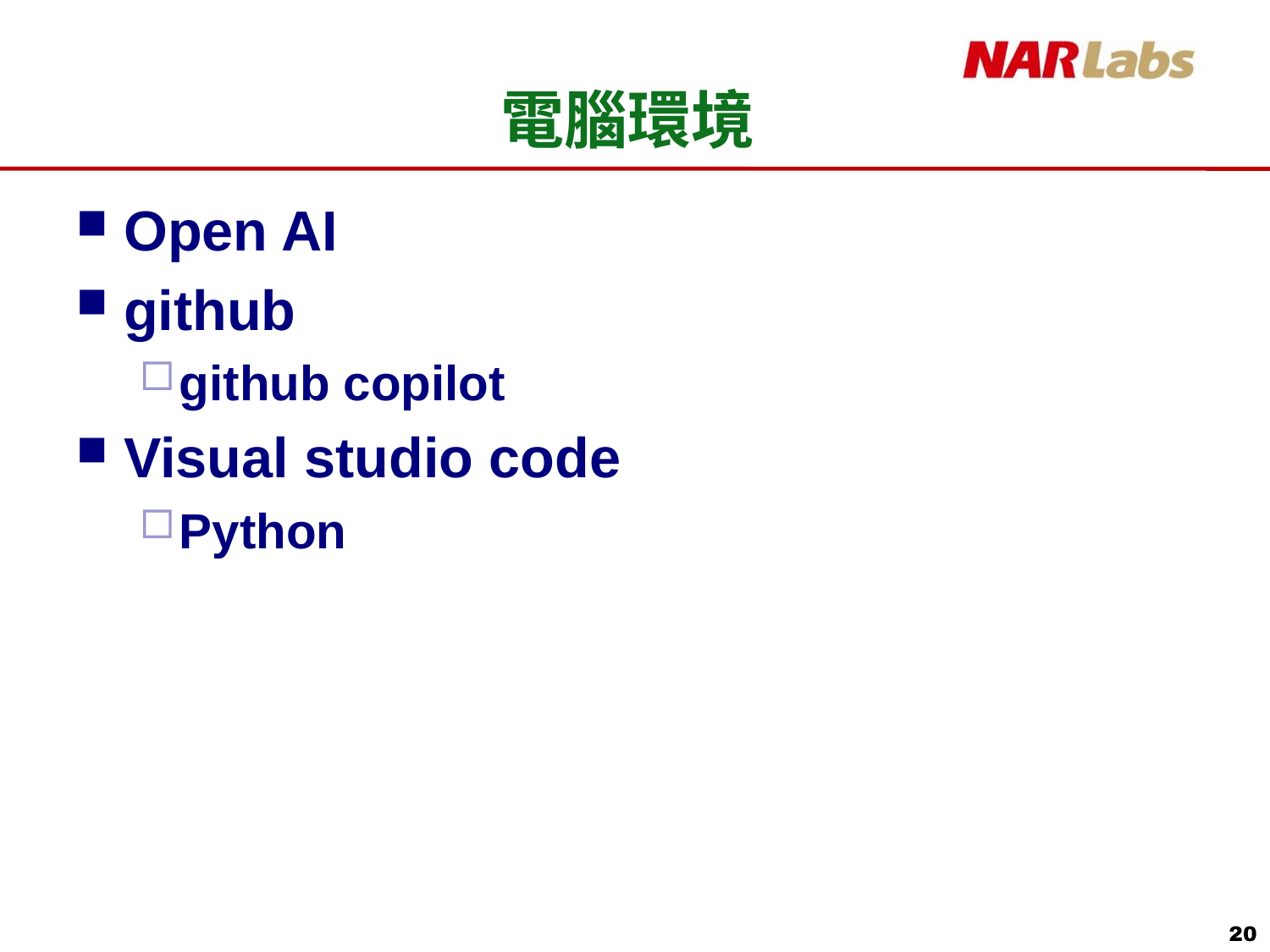

# 電腦環境
Open AI
github
github copilot
Visual studio code
Python
20